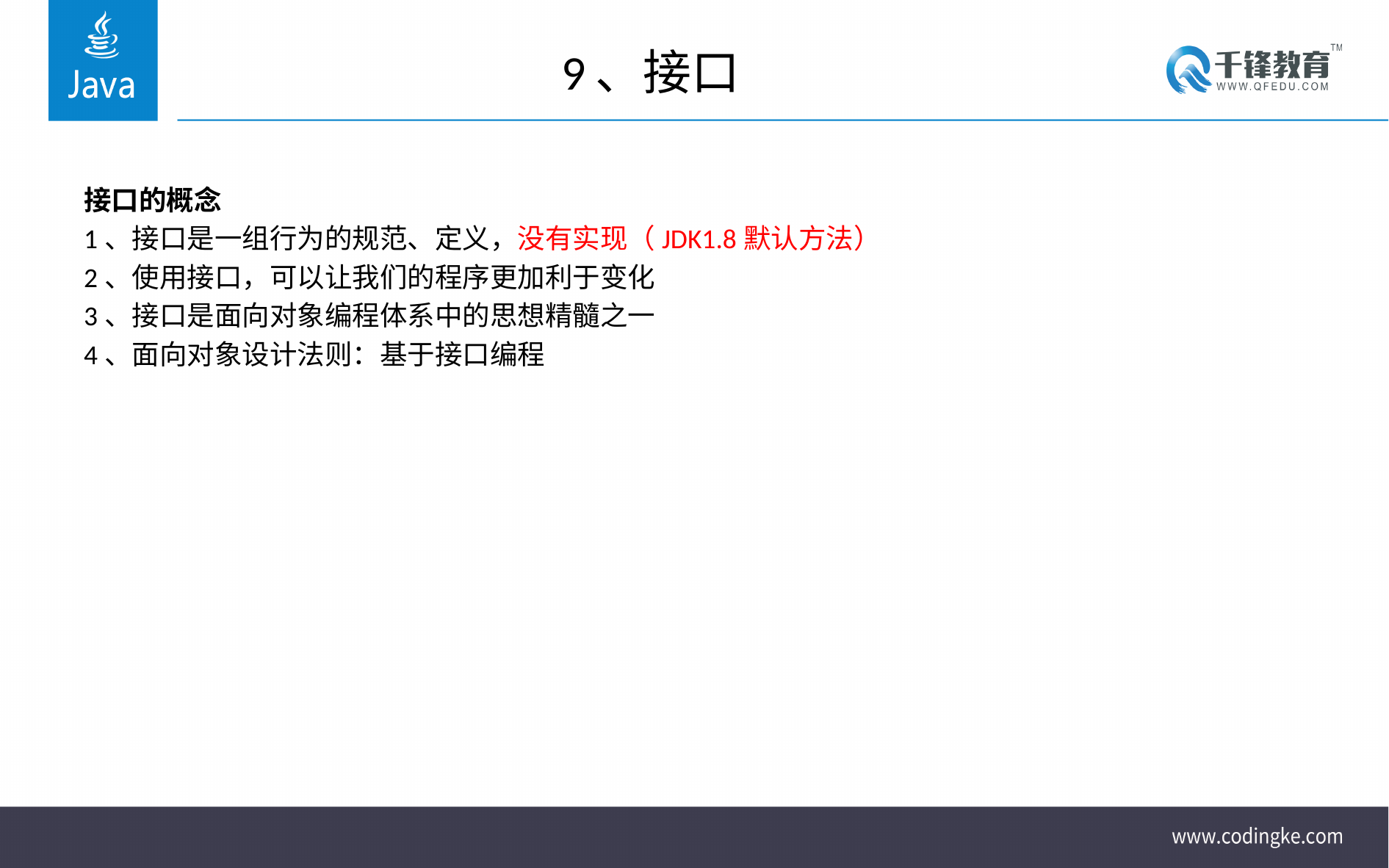

# 9、接口
接口的概念
1、接口是一组行为的规范、定义，没有实现（JDK1.8默认方法）
2、使用接口，可以让我们的程序更加利于变化
3、接口是面向对象编程体系中的思想精髓之一
4、面向对象设计法则：基于接口编程